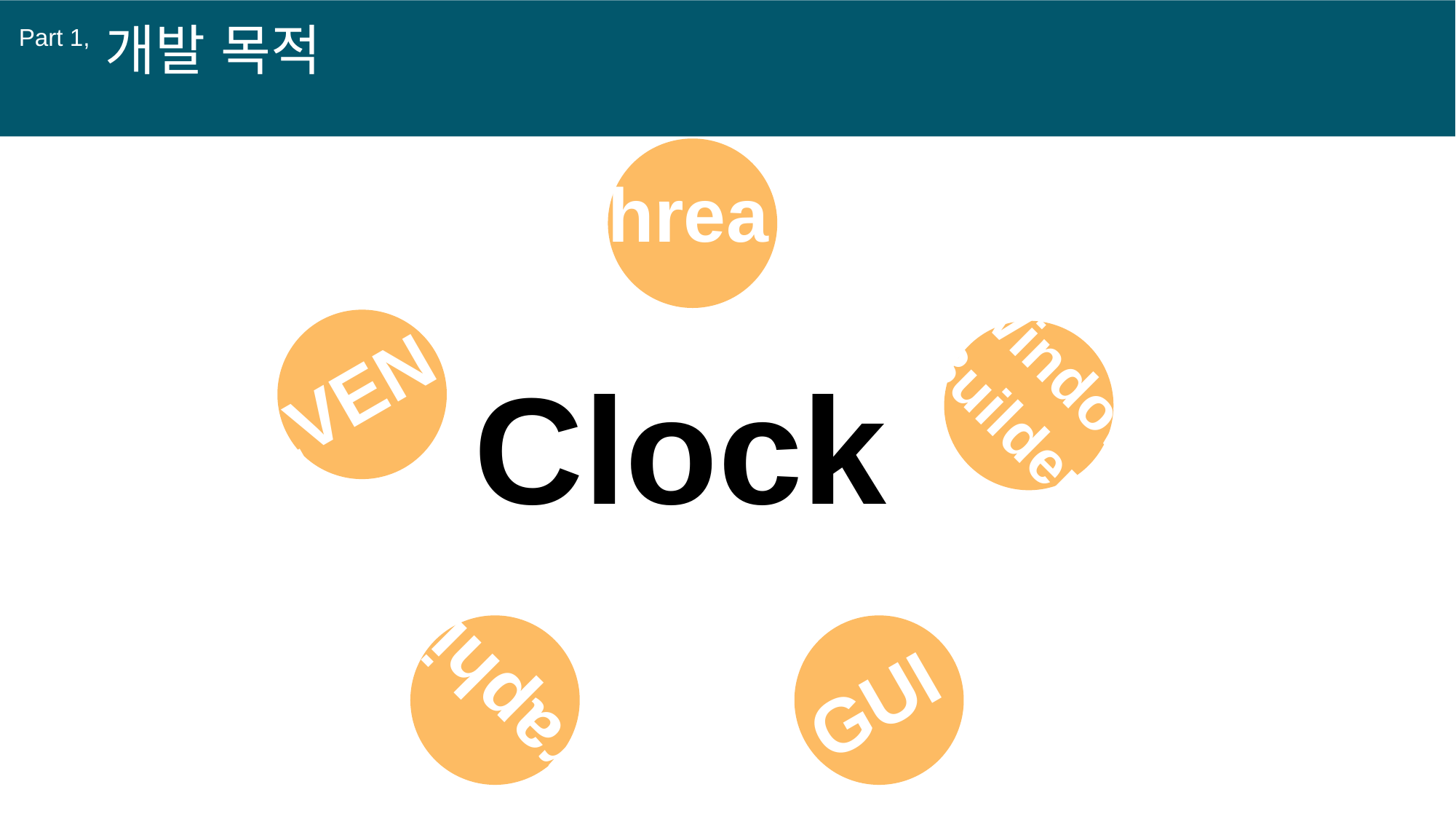

개발 목적
Part 1,

Thread
Window
Builder

EVENT
Clock

Graphics

C
GUI